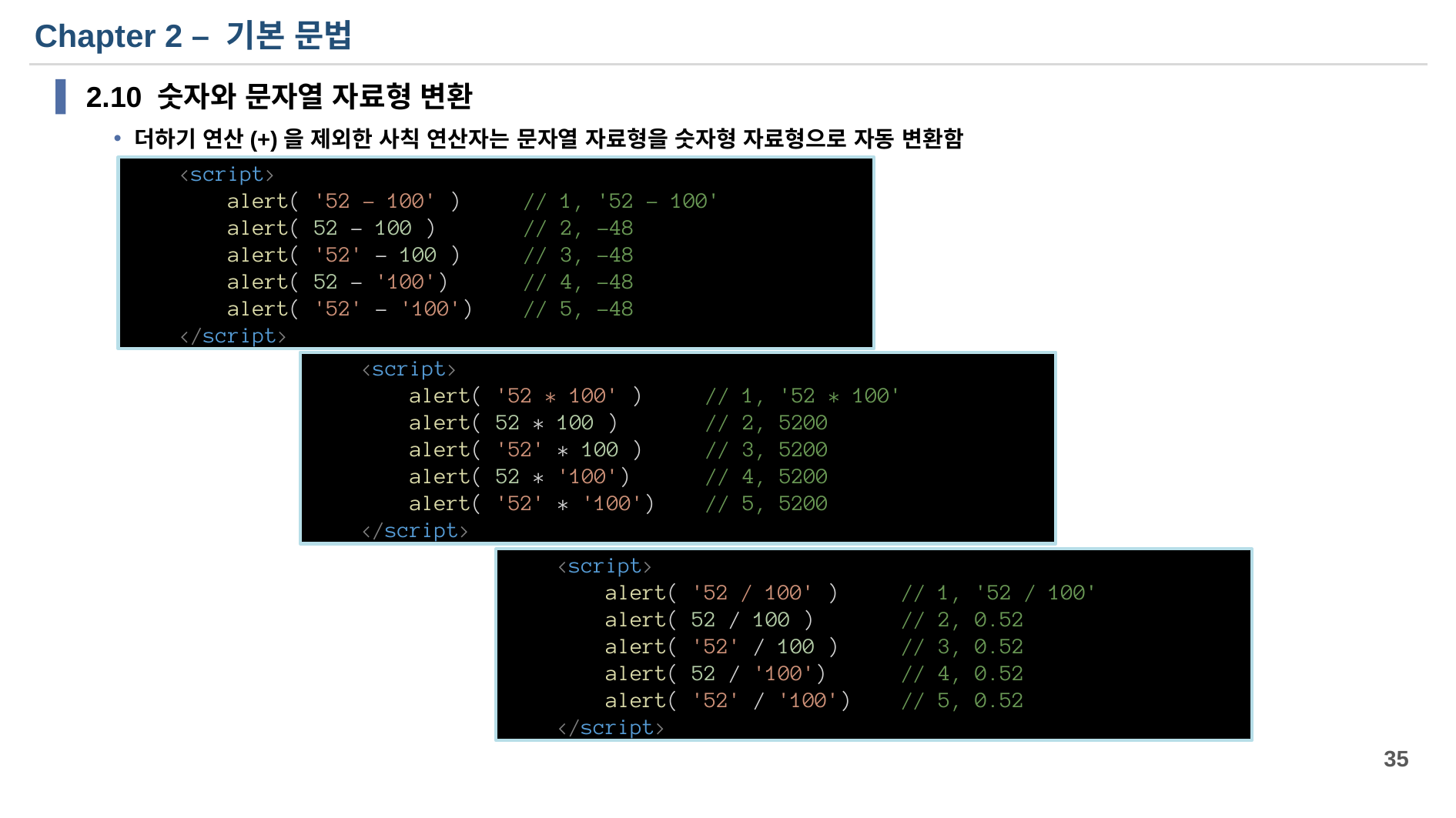

# Chapter 2 – 기본 문법
2.10 숫자와 문자열 자료형 변환
더하기 연산(+)을 제외한 사칙 연산자는 문자열 자료형을 숫자형 자료형으로 자동 변환함

    <script>
        alert( '52 - 100' )     // 1, '52 - 100'
        alert( 52 - 100 )       // 2, -48
        alert( '52' - 100 )     // 3, -48
        alert( 52 - '100')      // 4, -48
        alert( '52' - '100')    // 5, -48
    </script>
    <script>
        alert( '52 * 100' )     // 1, '52 * 100'
        alert( 52 * 100 )       // 2, 5200
        alert( '52' * 100 )     // 3, 5200
        alert( 52 * '100')      // 4, 5200
        alert( '52' * '100')    // 5, 5200
    </script>
    <script>
        alert( '52 / 100' )     // 1, '52 / 100'
        alert( 52 / 100 )       // 2, 0.52
        alert( '52' / 100 )     // 3, 0.52
        alert( 52 / '100')      // 4, 0.52
        alert( '52' / '100')    // 5, 0.52
    </script>
35